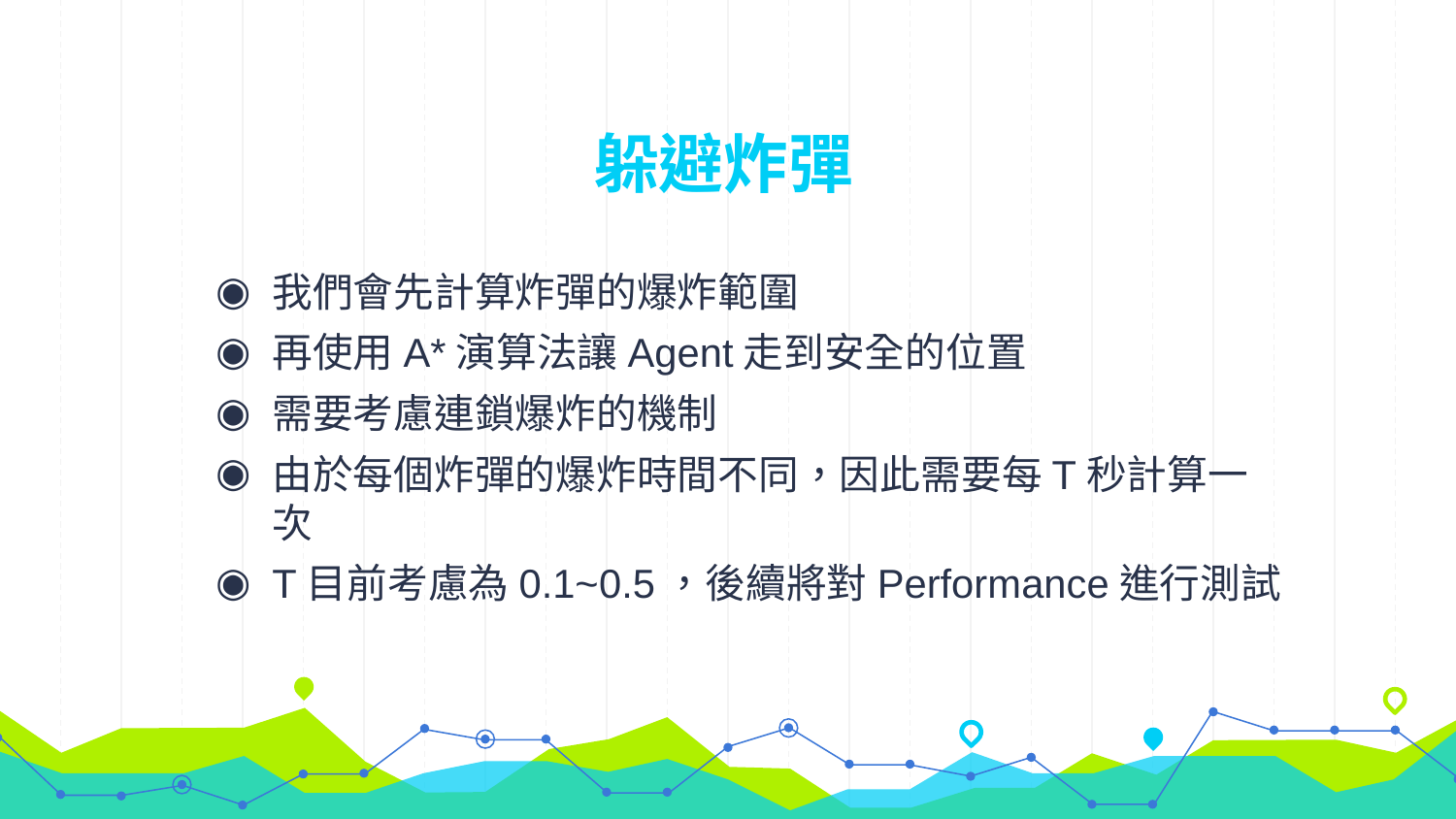

# 躲避炸彈
我們會先計算炸彈的爆炸範圍
再使用A*演算法讓Agent走到安全的位置
需要考慮連鎖爆炸的機制
由於每個炸彈的爆炸時間不同，因此需要每T秒計算一次
T目前考慮為0.1~0.5，後續將對Performance進行測試